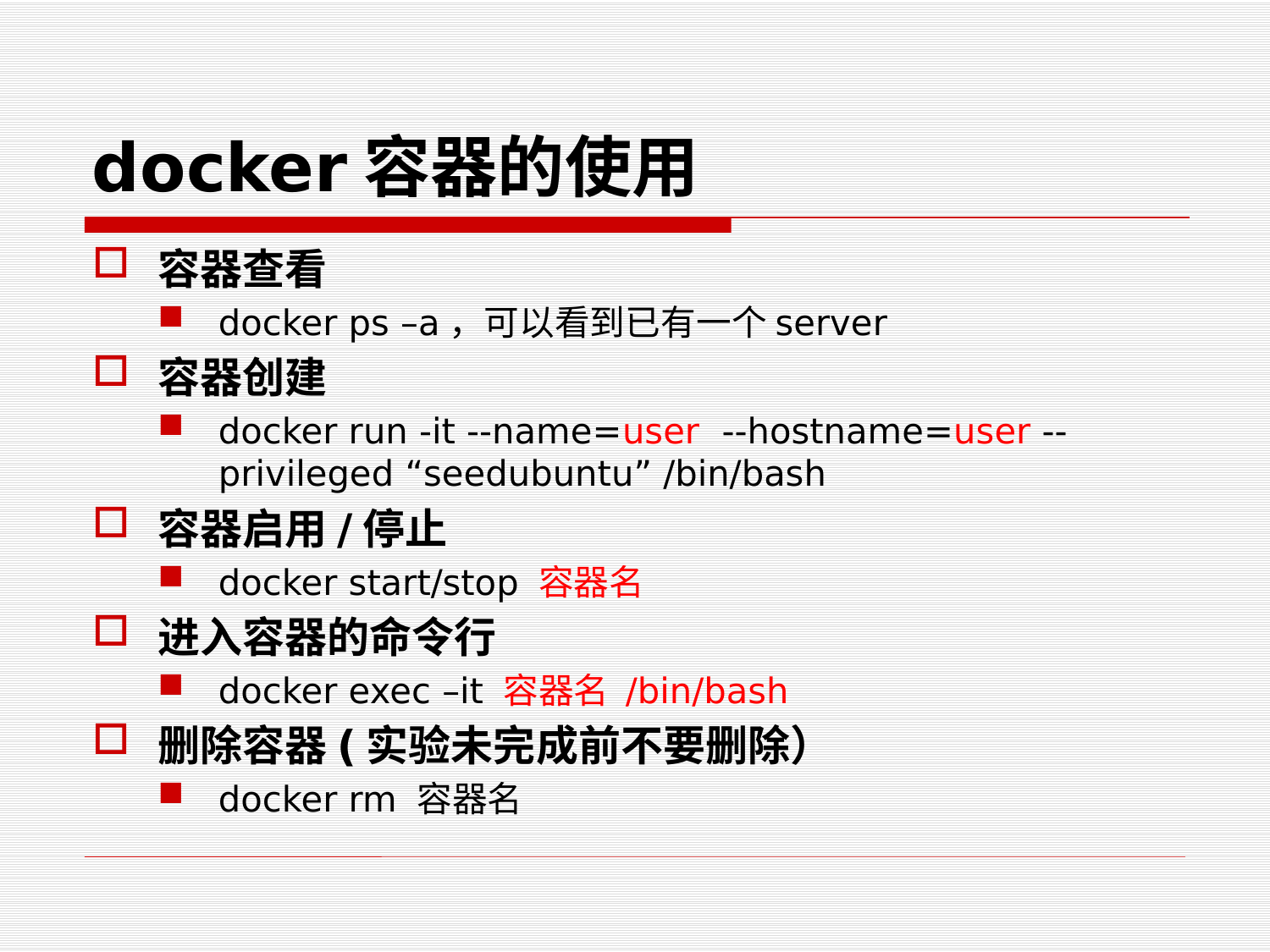

# docker容器的使用
容器查看
docker ps –a，可以看到已有一个server
容器创建
docker run -it --name=user  --hostname=user --privileged “seedubuntu” /bin/bash
容器启用/停止
docker start/stop 容器名
进入容器的命令行
docker exec –it 容器名 /bin/bash
删除容器(实验未完成前不要删除）
docker rm 容器名